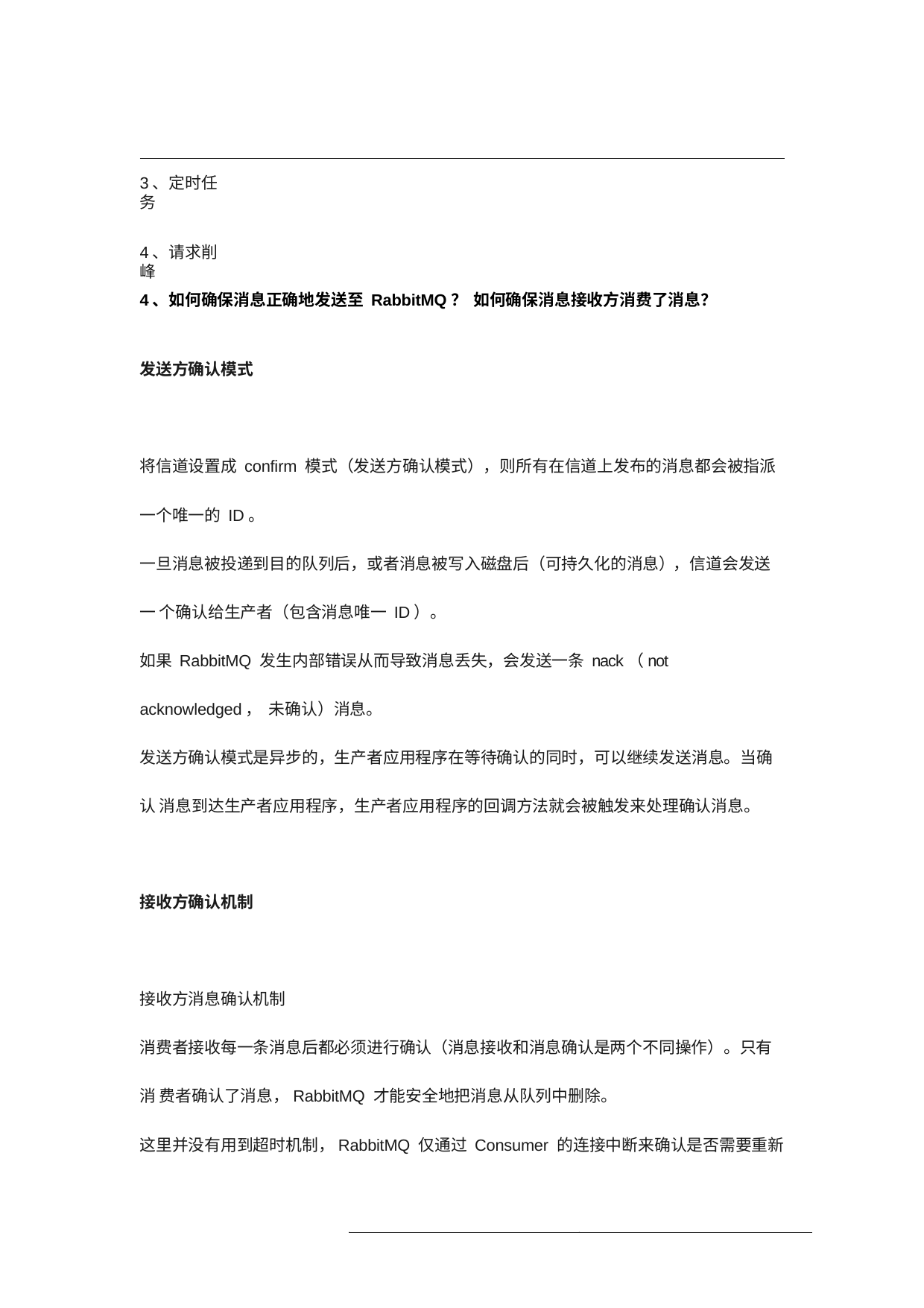

3、定时任务

4、请求削峰
4、如何确保消息正确地发送至 RabbitMQ？ 如何确保消息接收方消费了消息？
发送方确认模式
将信道设置成 confirm 模式（发送方确认模式），则所有在信道上发布的消息都会被指派

一个唯一的 ID。
一旦消息被投递到目的队列后，或者消息被写入磁盘后（可持久化的消息），信道会发送一 个确认给生产者（包含消息唯一 ID）。
如果 RabbitMQ 发生内部错误从而导致消息丢失，会发送一条 nack（not acknowledged，  未确认）消息。
发送方确认模式是异步的，生产者应用程序在等待确认的同时，可以继续发送消息。当确认 消息到达生产者应用程序，生产者应用程序的回调方法就会被触发来处理确认消息。
接收方确认机制
接收方消息确认机制
消费者接收每一条消息后都必须进行确认（消息接收和消息确认是两个不同操作）。只有消 费者确认了消息，RabbitMQ 才能安全地把消息从队列中删除。

这里并没有用到超时机制，RabbitMQ 仅通过 Consumer 的连接中断来确认是否需要重新